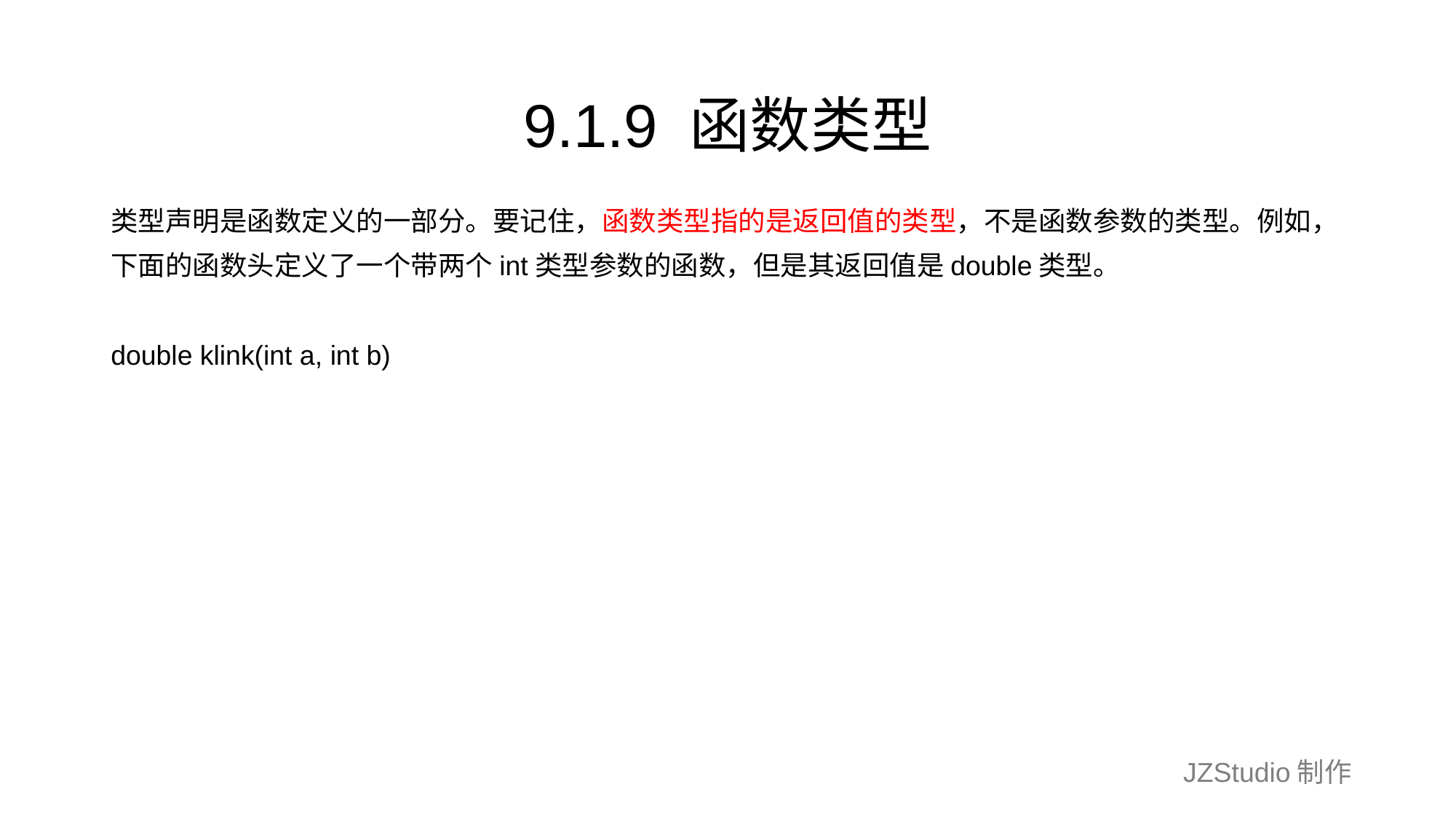

# 9.1.9 函数类型
类型声明是函数定义的一部分。要记住，函数类型指的是返回值的类型，不是函数参数的类型。例如，
下面的函数头定义了一个带两个int类型参数的函数，但是其返回值是double类型。

double klink(int a, int b)